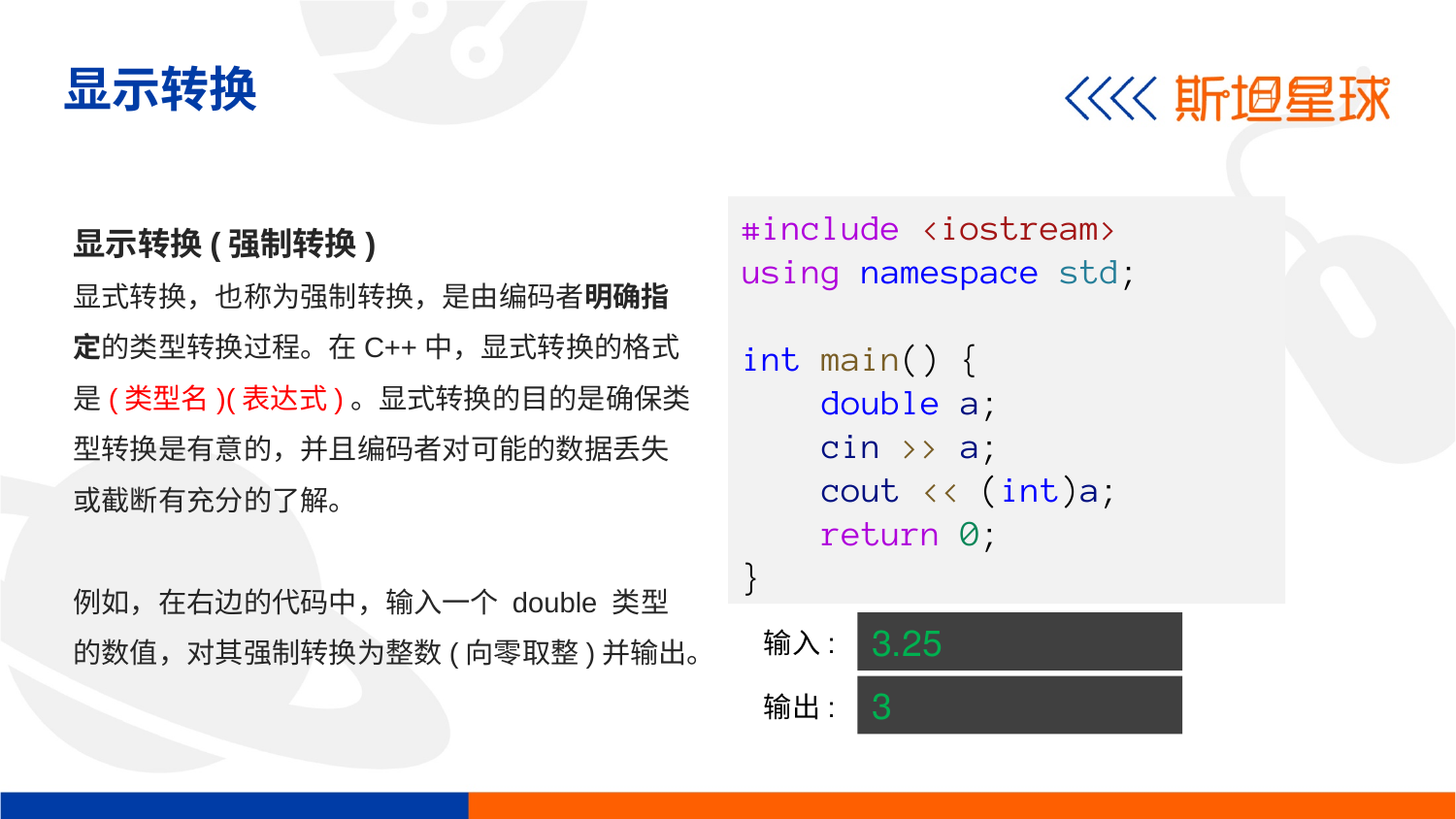

显示转换
显示转换(强制转换)
显式转换，也称为强制转换，是由编码者明确指定的类型转换过程。在C++中，显式转换的格式是(类型名)(表达式)。显式转换的目的是确保类型转换是有意的，并且编码者对可能的数据丢失或截断有充分的了解。

例如，在右边的代码中，输入一个 double 类型的数值，对其强制转换为整数(向零取整)并输出。
#include <iostream>
using namespace std;
int main() {
    double a;
    cin >> a;
    cout << (int)a;
    return 0;
}
3.25
输入:
3
输出: